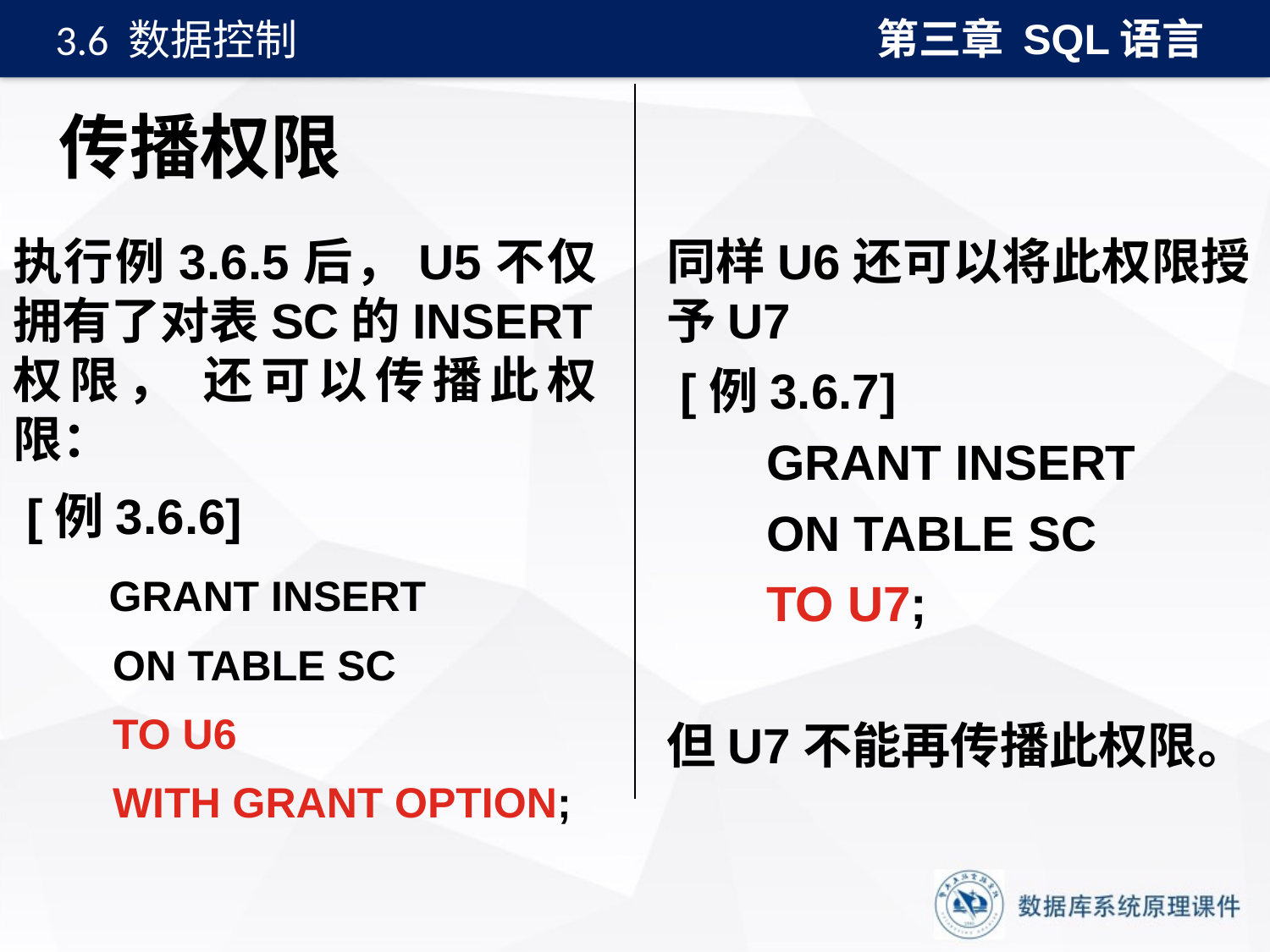

第三章 SQL语言
3.6 数据控制
# 传播权限
执行例3.6.5后，U5不仅拥有了对表SC的INSERT权限， 还可以传播此权限：
 [例3.6.6]
       GRANT INSERT
ON TABLE SC
TO U6
WITH GRANT OPTION;
同样U6还可以将此权限授予U7
 [例3.6.7]
GRANT INSERT
ON TABLE SC
TO U7;

但U7不能再传播此权限。